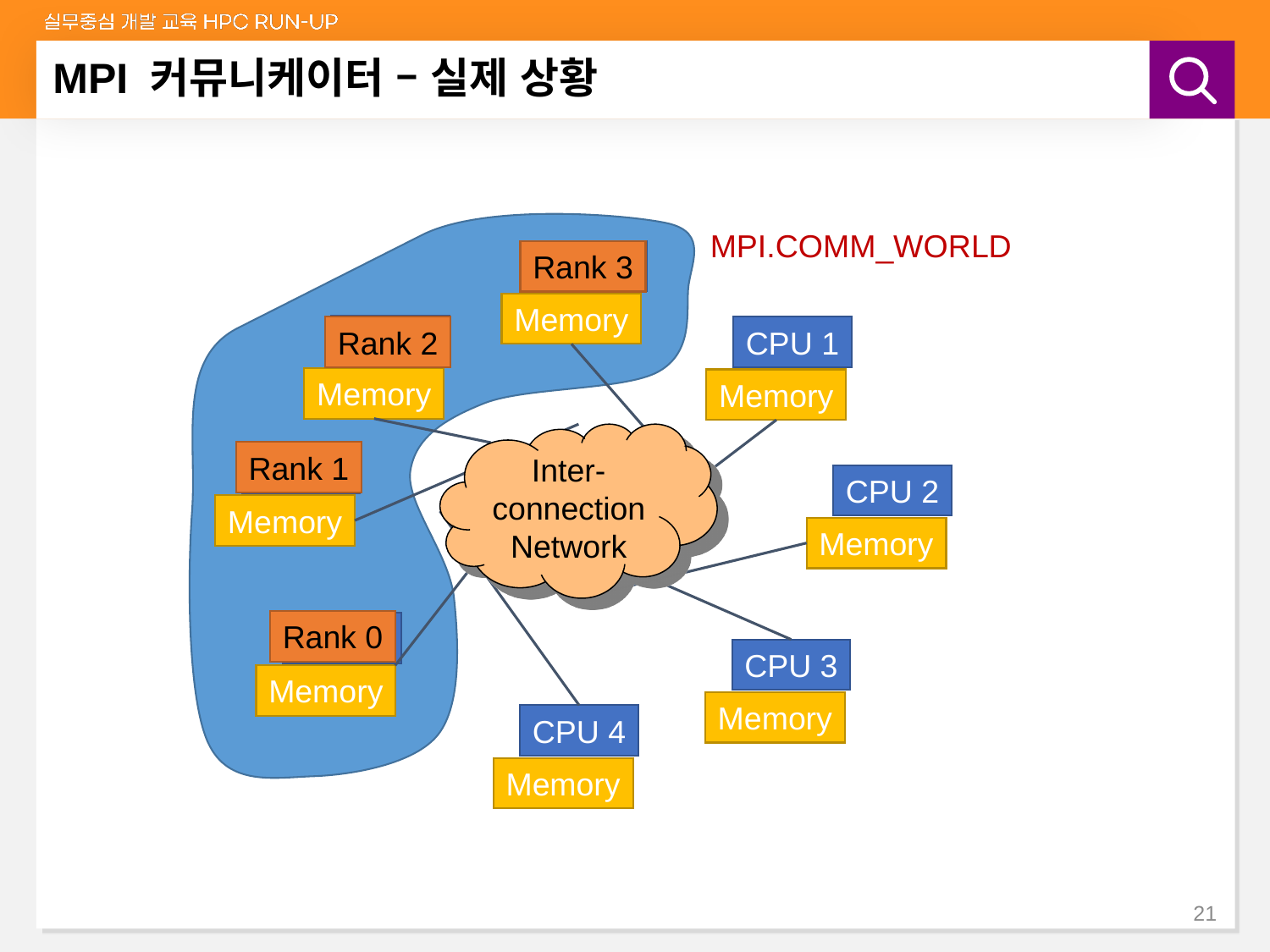

# MPI 커뮤니케이터 – 실제 상황

MPI.COMM_WORLD
CPU 0
Memory
Rank 3
CPU 7
Memory
Rank 2
CPU 1
Memory
Inter-connection Network
Rank 1
CPU 6
Memory
CPU 2
Memory
Rank 0
CPU 5
Memory
CPU 3
Memory
CPU 4
Memory
21